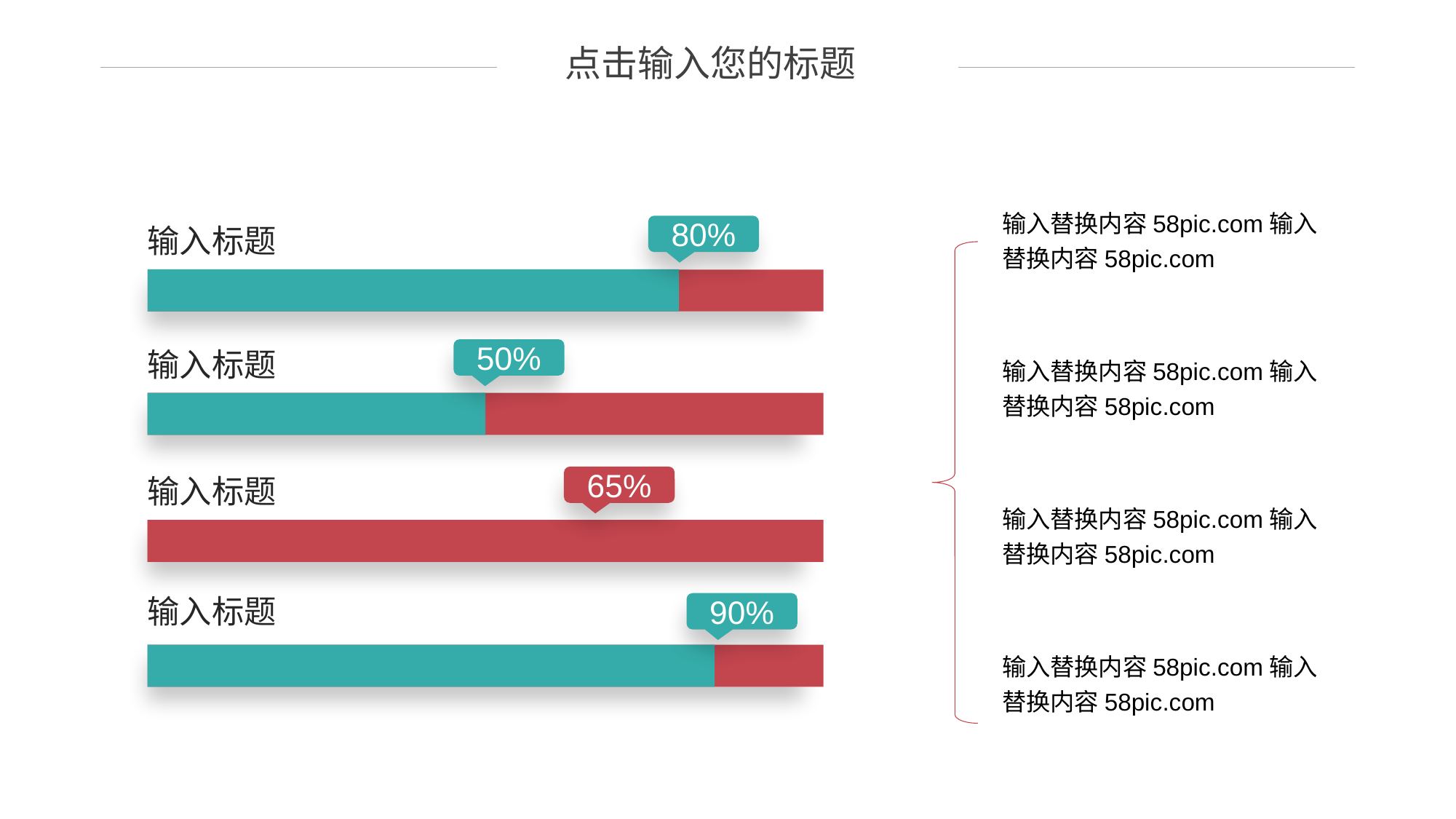

点击输入您的标题
输入替换内容58pic.com输入替换内容58pic.com
输入标题
80%

输入标题
50%
输入替换内容58pic.com输入替换内容58pic.com

输入标题
65%
输入替换内容58pic.com输入替换内容58pic.com

输入标题
90%
输入替换内容58pic.com输入替换内容58pic.com